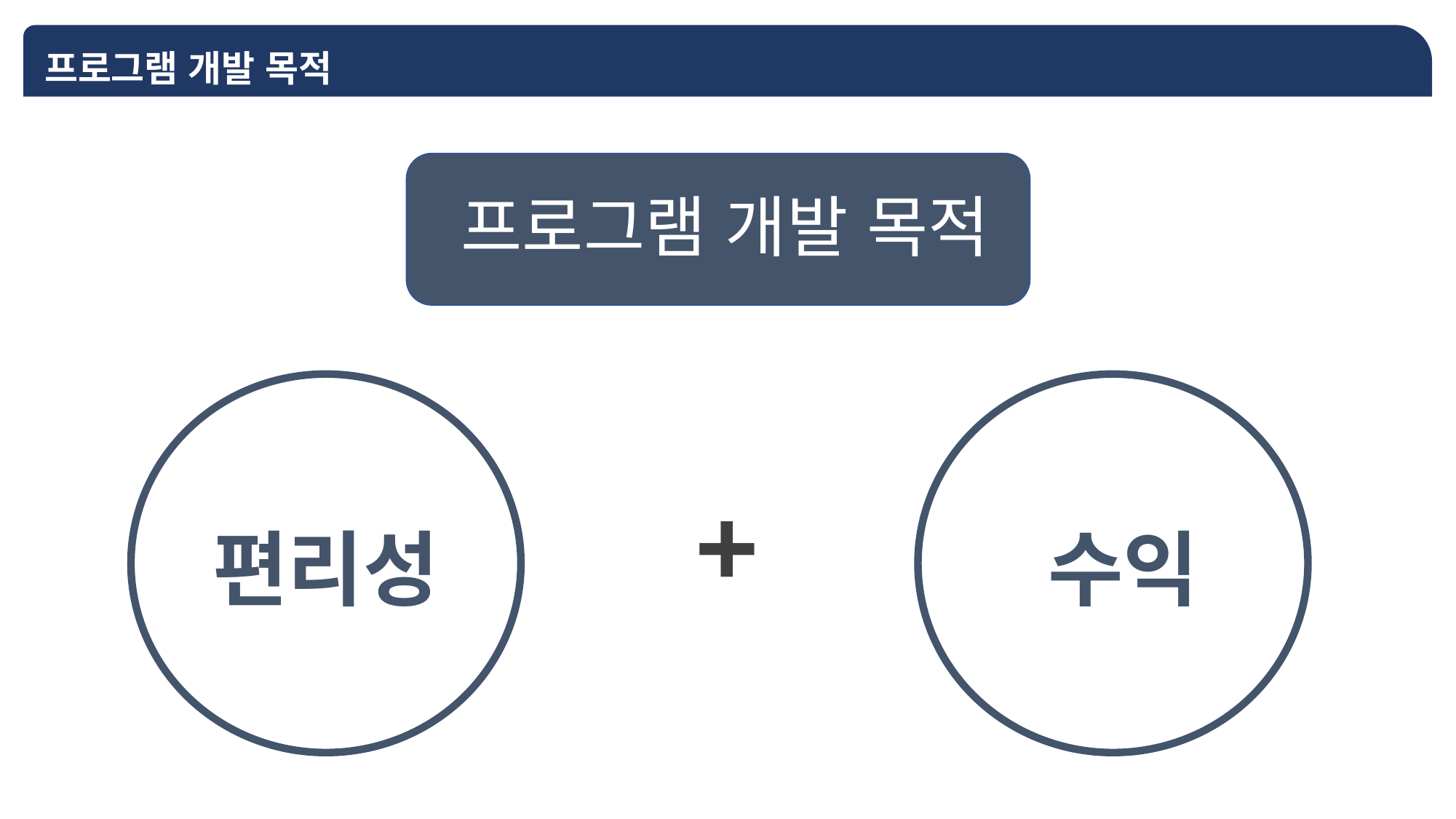

프로그램 개발 목적

프로그램 개발 목적

+
편리성
수익
01
01